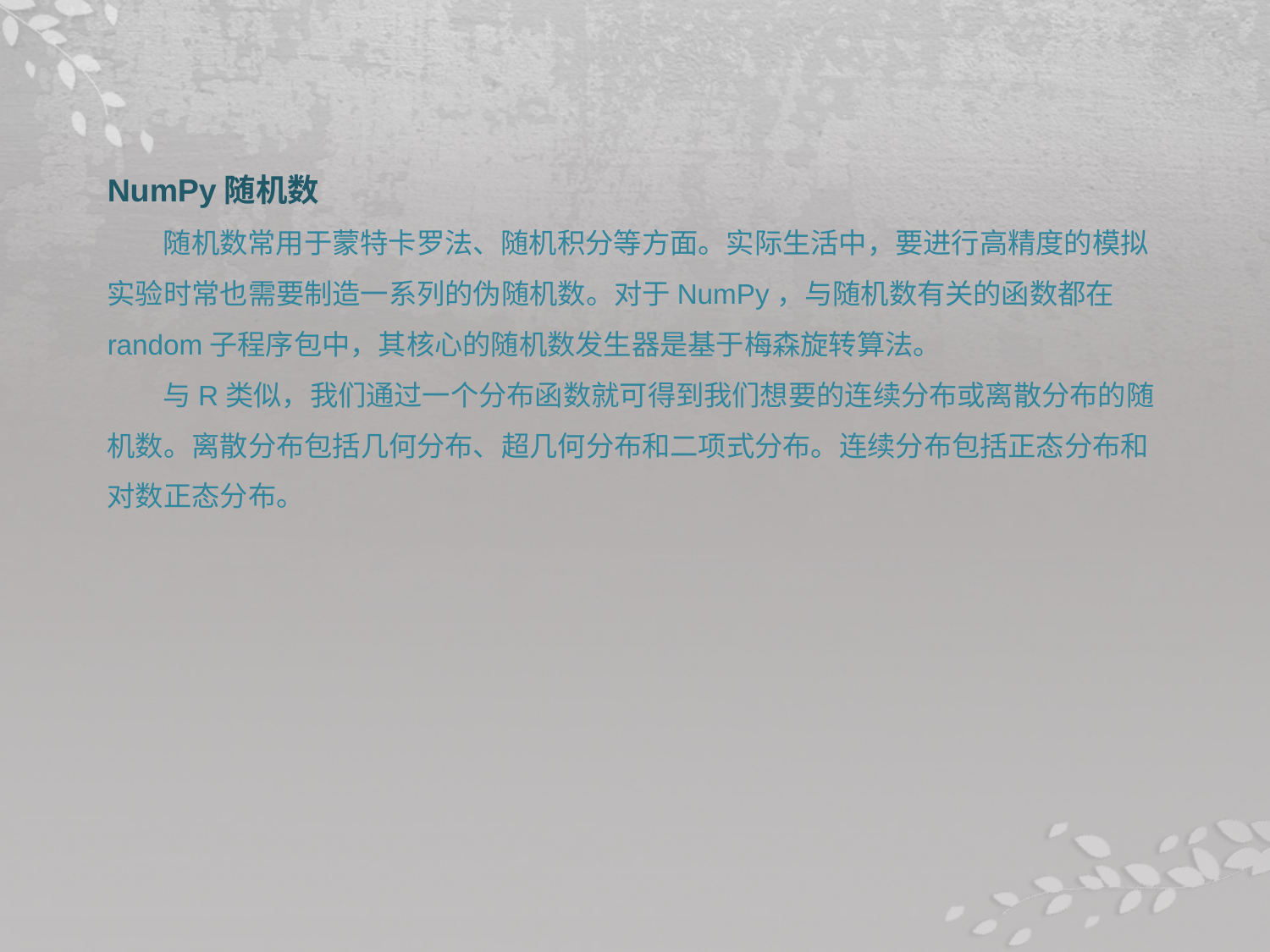

NumPy随机数
随机数常用于蒙特卡罗法、随机积分等方面。实际生活中，要进行高精度的模拟实验时常也需要制造一系列的伪随机数。对于NumPy，与随机数有关的函数都在random子程序包中，其核心的随机数发生器是基于梅森旋转算法。
与R类似，我们通过一个分布函数就可得到我们想要的连续分布或离散分布的随机数。离散分布包括几何分布、超几何分布和二项式分布。连续分布包括正态分布和对数正态分布。